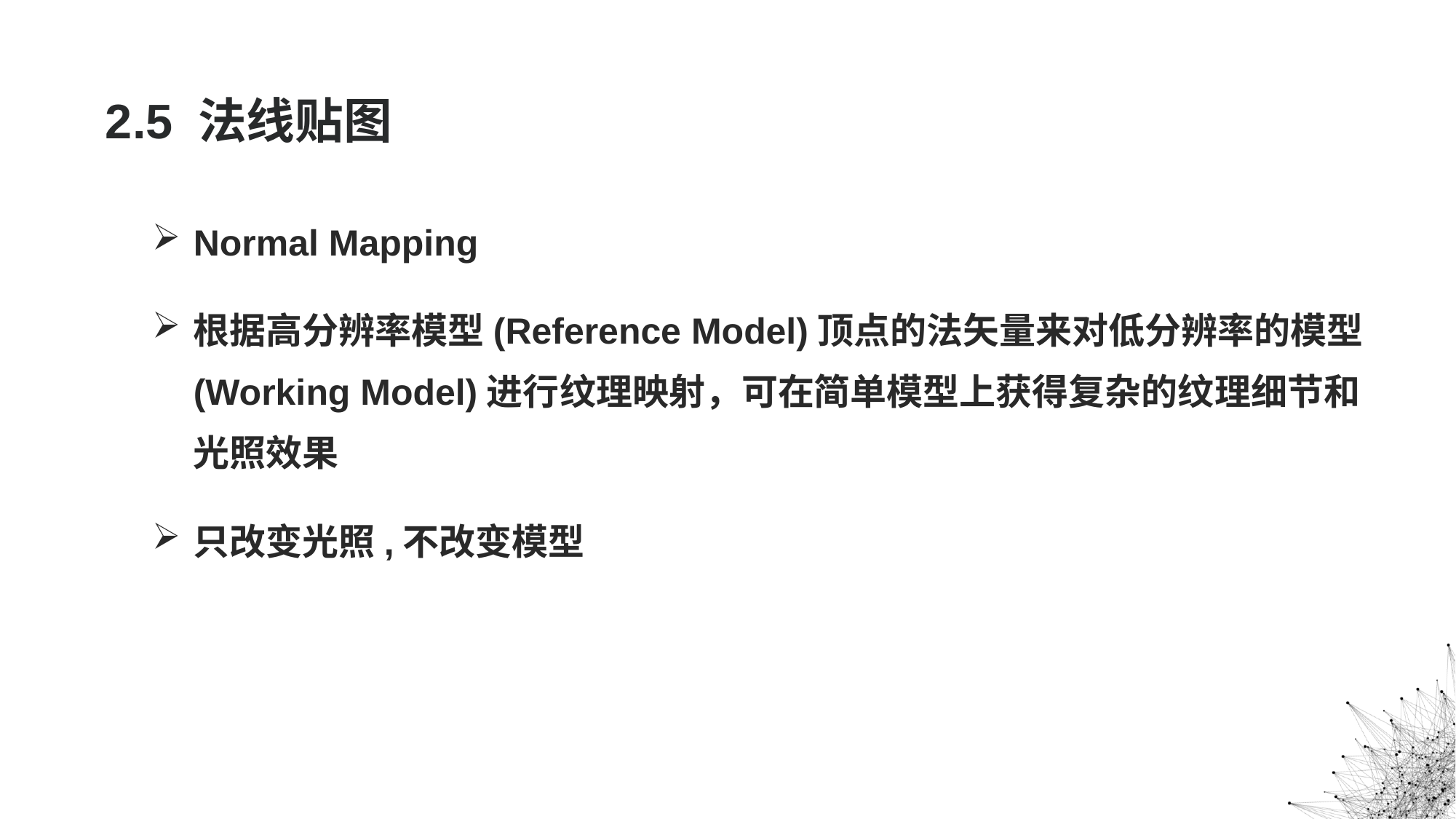

# 2.5 法线贴图
Normal Mapping
根据高分辨率模型(Reference Model)顶点的法矢量来对低分辨率的模型(Working Model)进行纹理映射，可在简单模型上获得复杂的纹理细节和光照效果
只改变光照,不改变模型